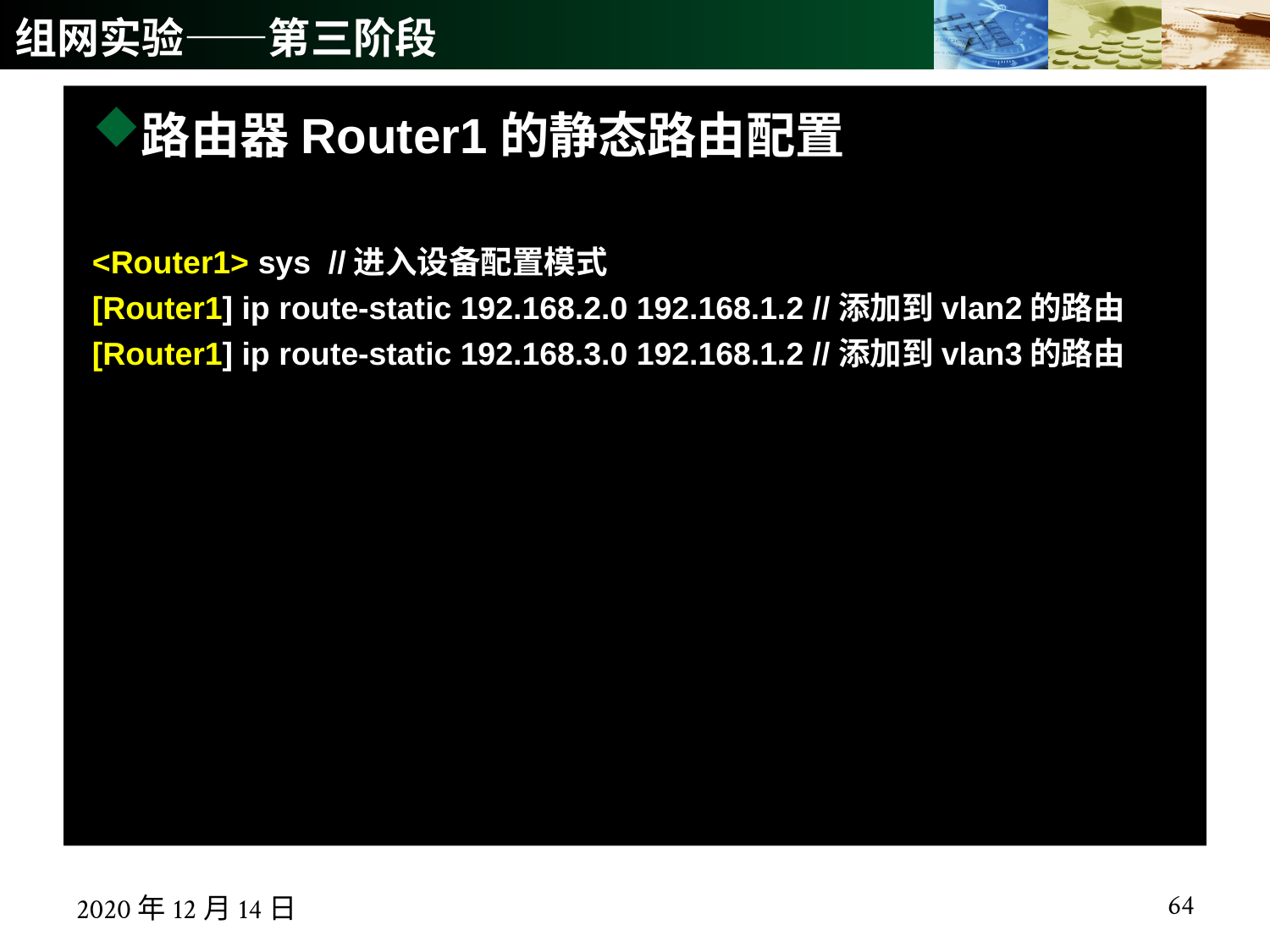

# 组网实验——第三阶段
路由器Router1的静态路由配置

<Router1> sys  //进入设备配置模式
[Router1] ip route-static 192.168.2.0 192.168.1.2 //添加到vlan2的路由
[Router1] ip route-static 192.168.3.0 192.168.1.2 //添加到vlan3的路由

64
2020年12月14日